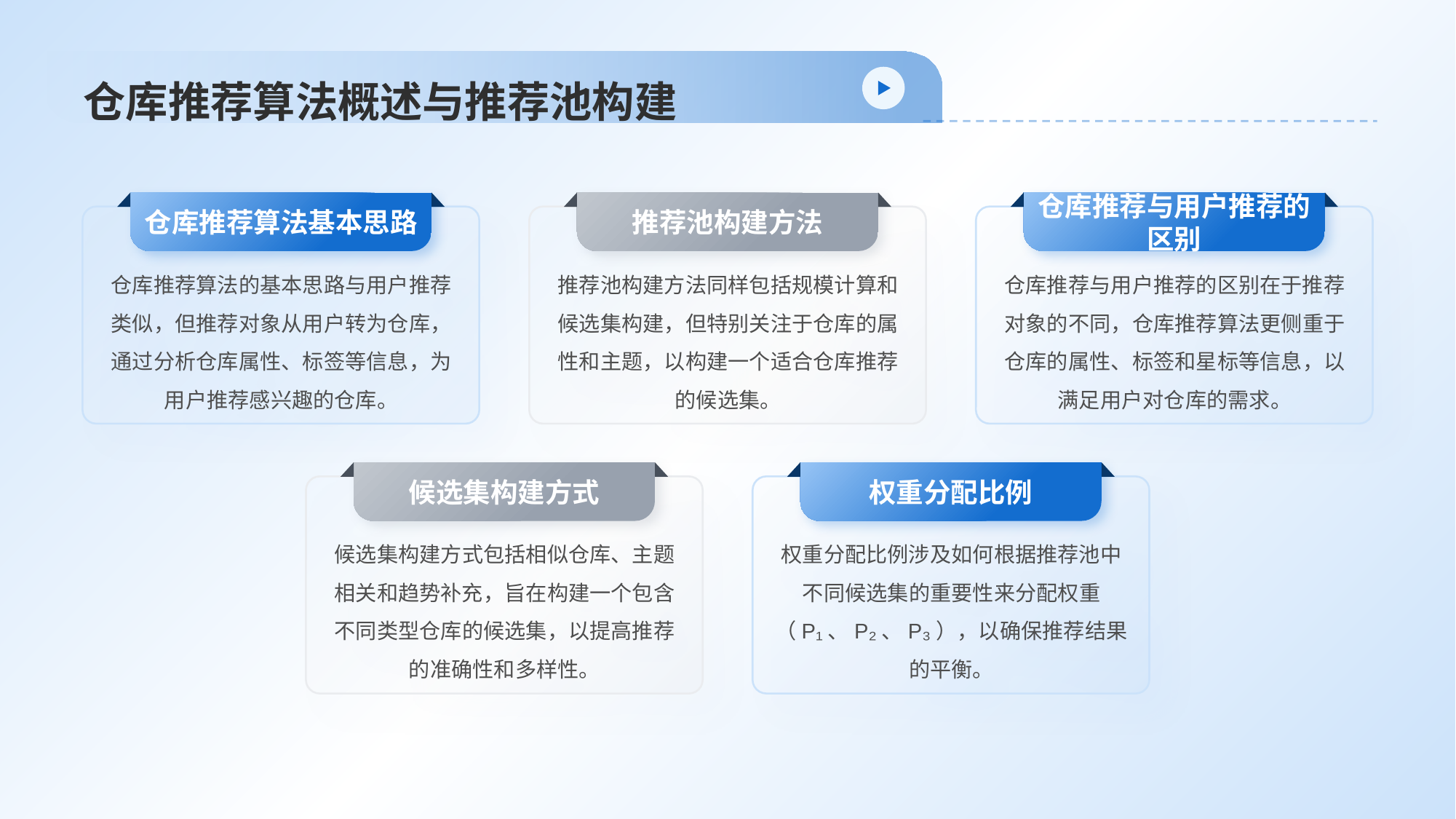

# 仓库推荐算法概述与推荐池构建

仓库推荐算法基本思路

推荐池构建方法

仓库推荐与用户推荐的区别

仓库推荐算法的基本思路与用户推荐类似，但推荐对象从用户转为仓库，通过分析仓库属性、标签等信息，为用户推荐感兴趣的仓库。
推荐池构建方法同样包括规模计算和候选集构建，但特别关注于仓库的属性和主题，以构建一个适合仓库推荐的候选集。
仓库推荐与用户推荐的区别在于推荐对象的不同，仓库推荐算法更侧重于仓库的属性、标签和星标等信息，以满足用户对仓库的需求。

候选集构建方式

权重分配比例

候选集构建方式包括相似仓库、主题相关和趋势补充，旨在构建一个包含不同类型仓库的候选集，以提高推荐的准确性和多样性。
权重分配比例涉及如何根据推荐池中不同候选集的重要性来分配权重（P₁、P₂、P₃），以确保推荐结果的平衡。